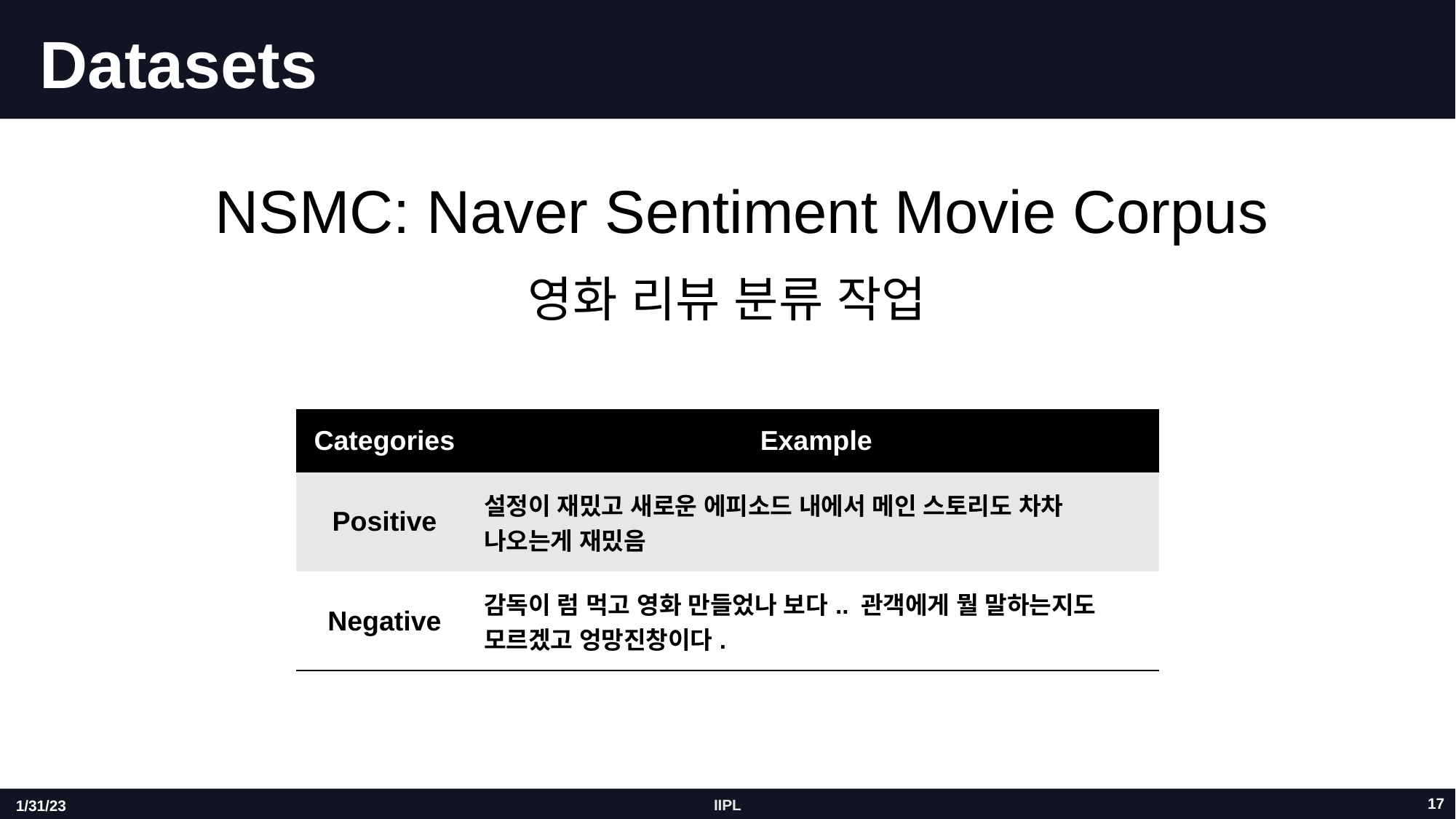

# Datasets
NSMC: Naver Sentiment Movie Corpus
영화 리뷰 분류 작업
| Categories | Example |
| --- | --- |
| Positive | 설정이 재밌고 새로운 에피소드 내에서 메인 스토리도 차차 나오는게 재밌음 |
| Negative | 감독이 럼 먹고 영화 만들었나 보다.. 관객에게 뭘 말하는지도 모르겠고 엉망진창이다. |
17
IIPL
1/31/23